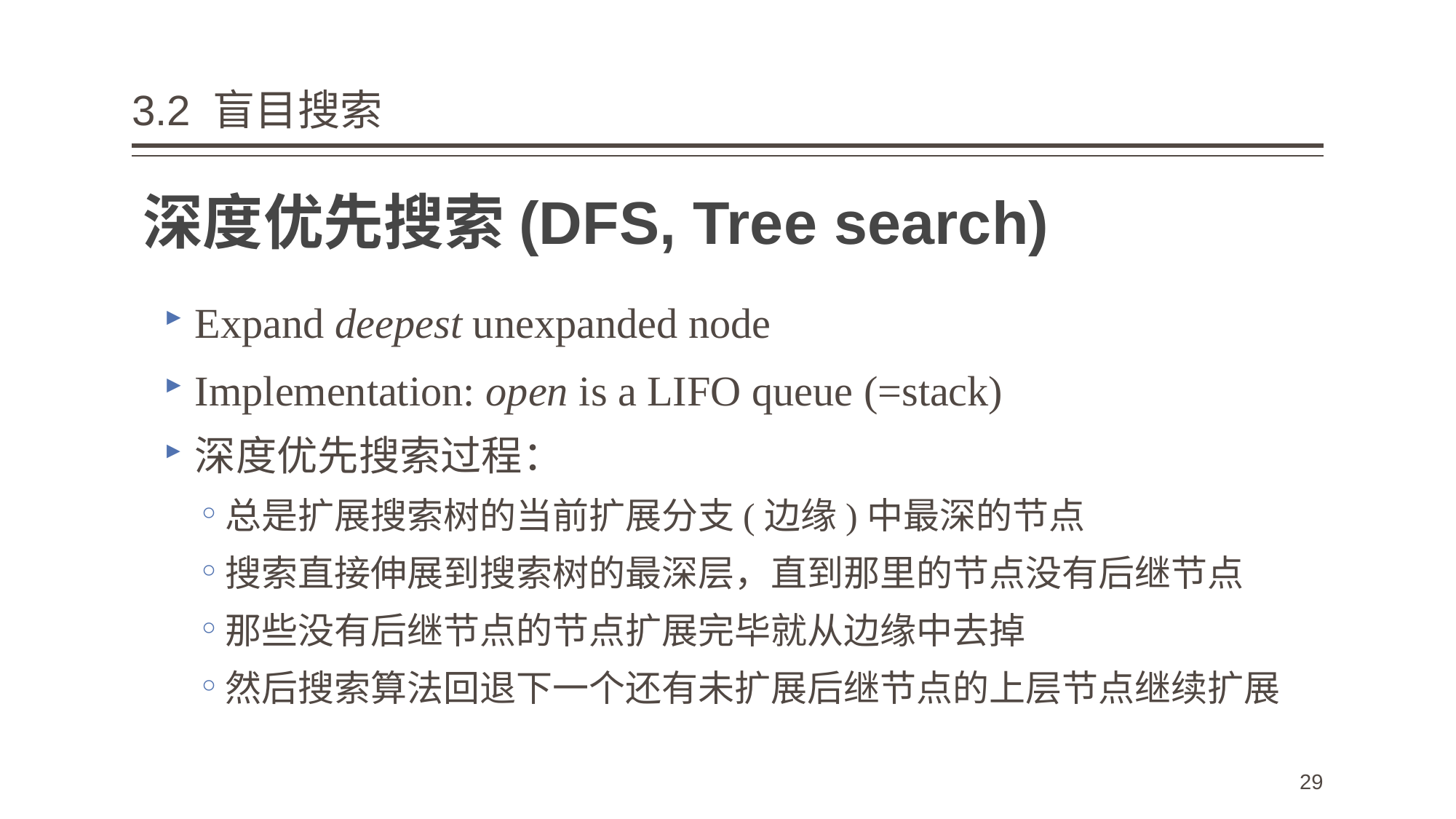

# 3.2 盲目搜索
深度优先搜索(DFS, Tree search)
Expand deepest unexpanded node
Implementation: open is a LIFO queue (=stack)
深度优先搜索过程：
总是扩展搜索树的当前扩展分支(边缘)中最深的节点
搜索直接伸展到搜索树的最深层，直到那里的节点没有后继节点
那些没有后继节点的节点扩展完毕就从边缘中去掉
然后搜索算法回退下一个还有未扩展后继节点的上层节点继续扩展

29